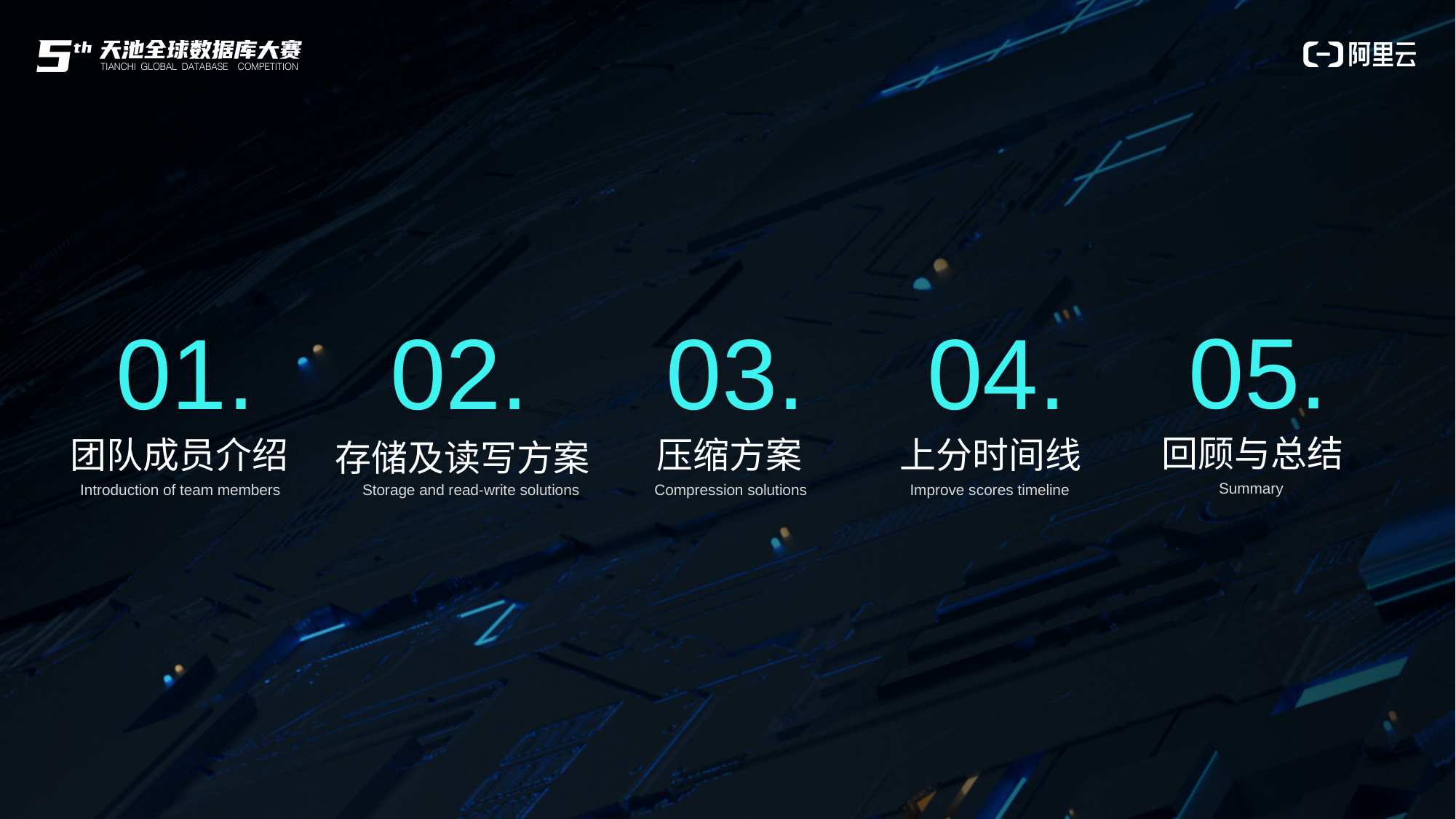

05.
01.
02.
03.
04.
回顾与总结
团队成员介绍
压缩方案
上分时间线
存储及读写方案
Summary
Introduction of team members
Storage and read-write solutions
Compression solutions
Improve scores timeline